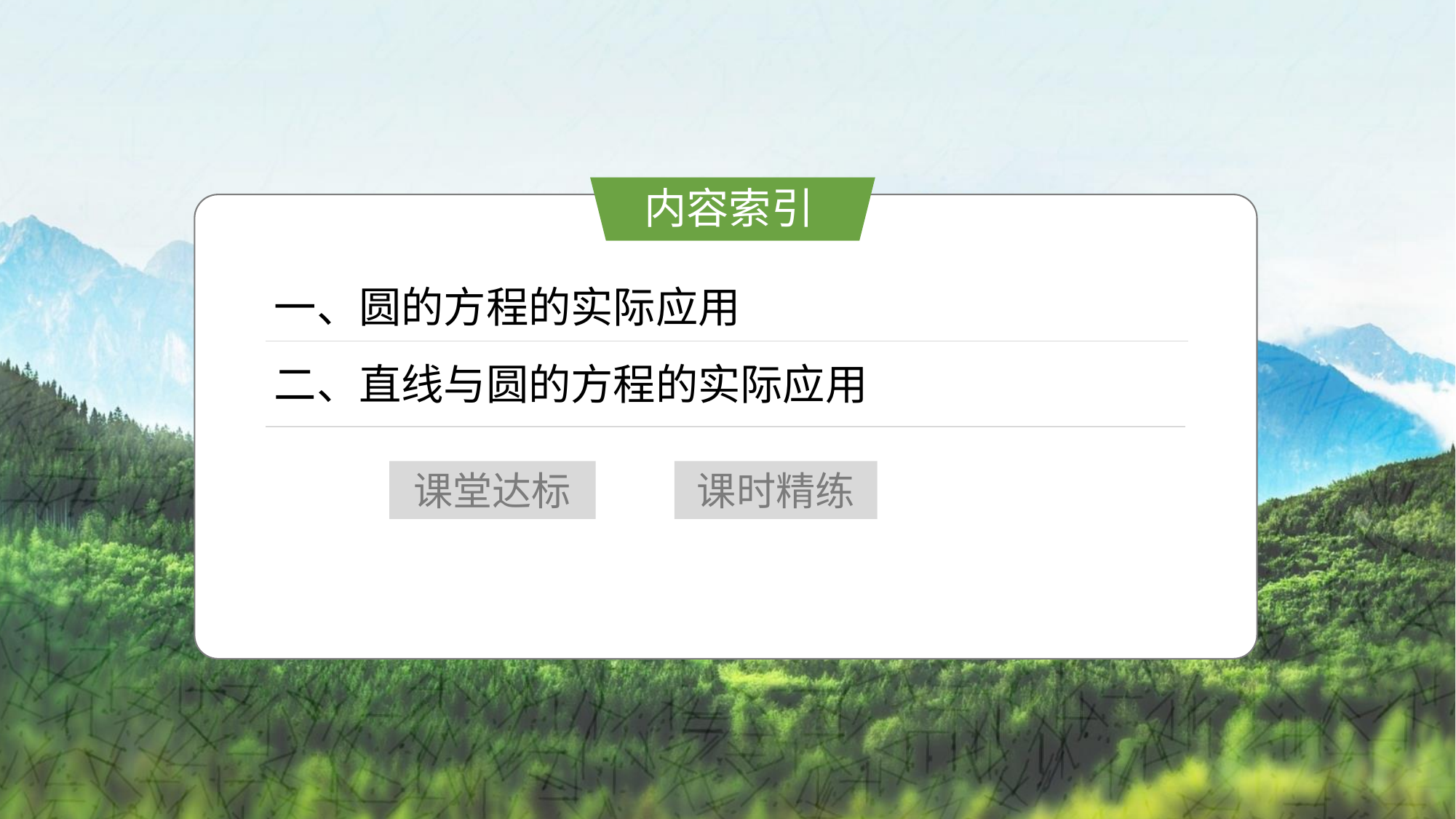

内容索引

一、圆的方程的实际应用
二、直线与圆的方程的实际应用

课堂达标
课时精练